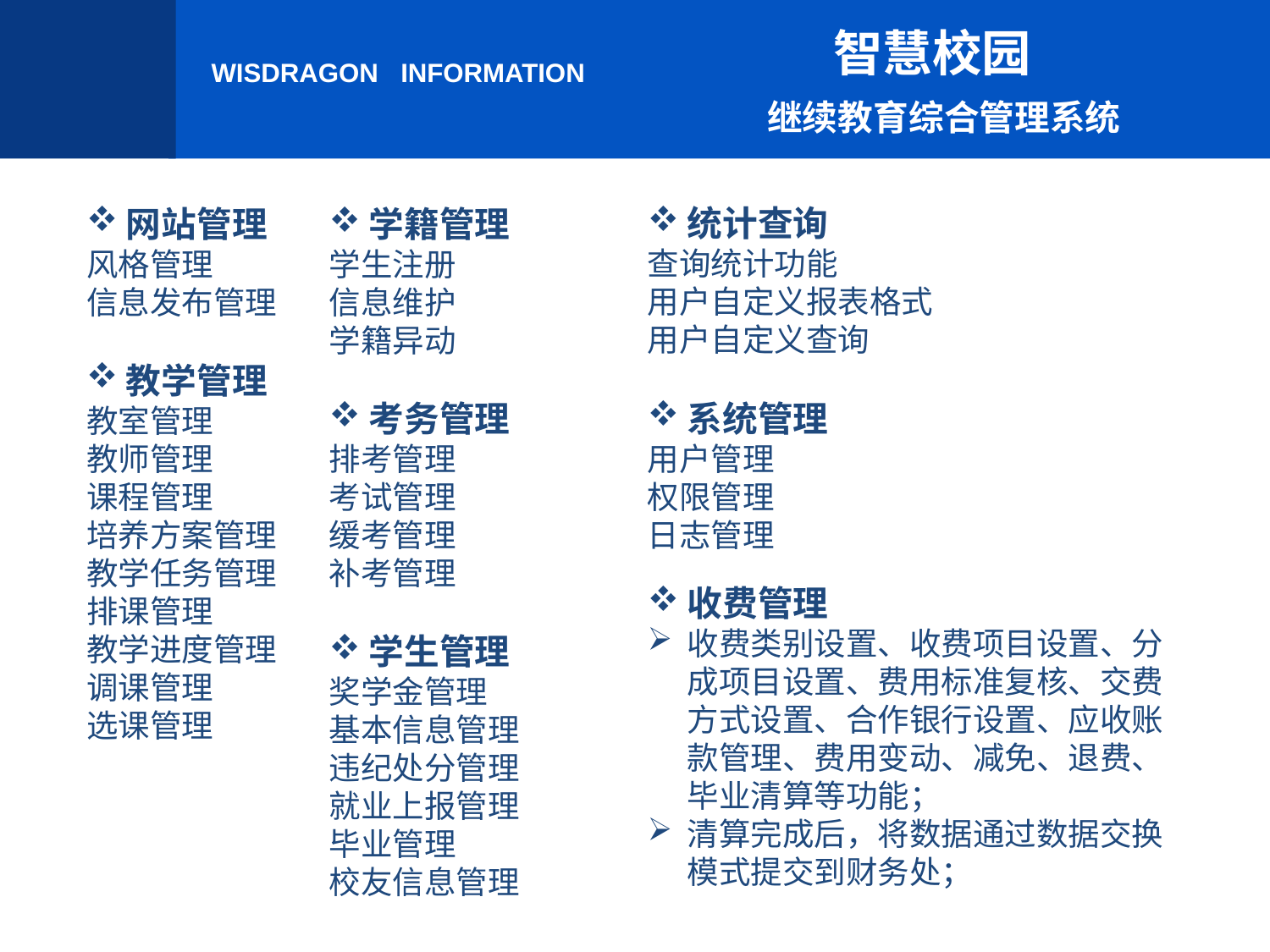

智慧校园
 继续教育综合管理系统
统计查询
查询统计功能
用户自定义报表格式
用户自定义查询

系统管理
用户管理
权限管理
日志管理

网站管理
风格管理
信息发布管理

教学管理
教室管理
教师管理
课程管理
培养方案管理
教学任务管理
排课管理
教学进度管理
调课管理
选课管理
学籍管理
学生注册
信息维护
学籍异动

考务管理
排考管理
考试管理
缓考管理
补考管理

学生管理
奖学金管理
基本信息管理
违纪处分管理
就业上报管理
毕业管理
校友信息管理

收费管理
收费类别设置、收费项目设置、分成项目设置、费用标准复核、交费方式设置、合作银行设置、应收账款管理、费用变动、减免、退费、毕业清算等功能；
清算完成后，将数据通过数据交换模式提交到财务处；